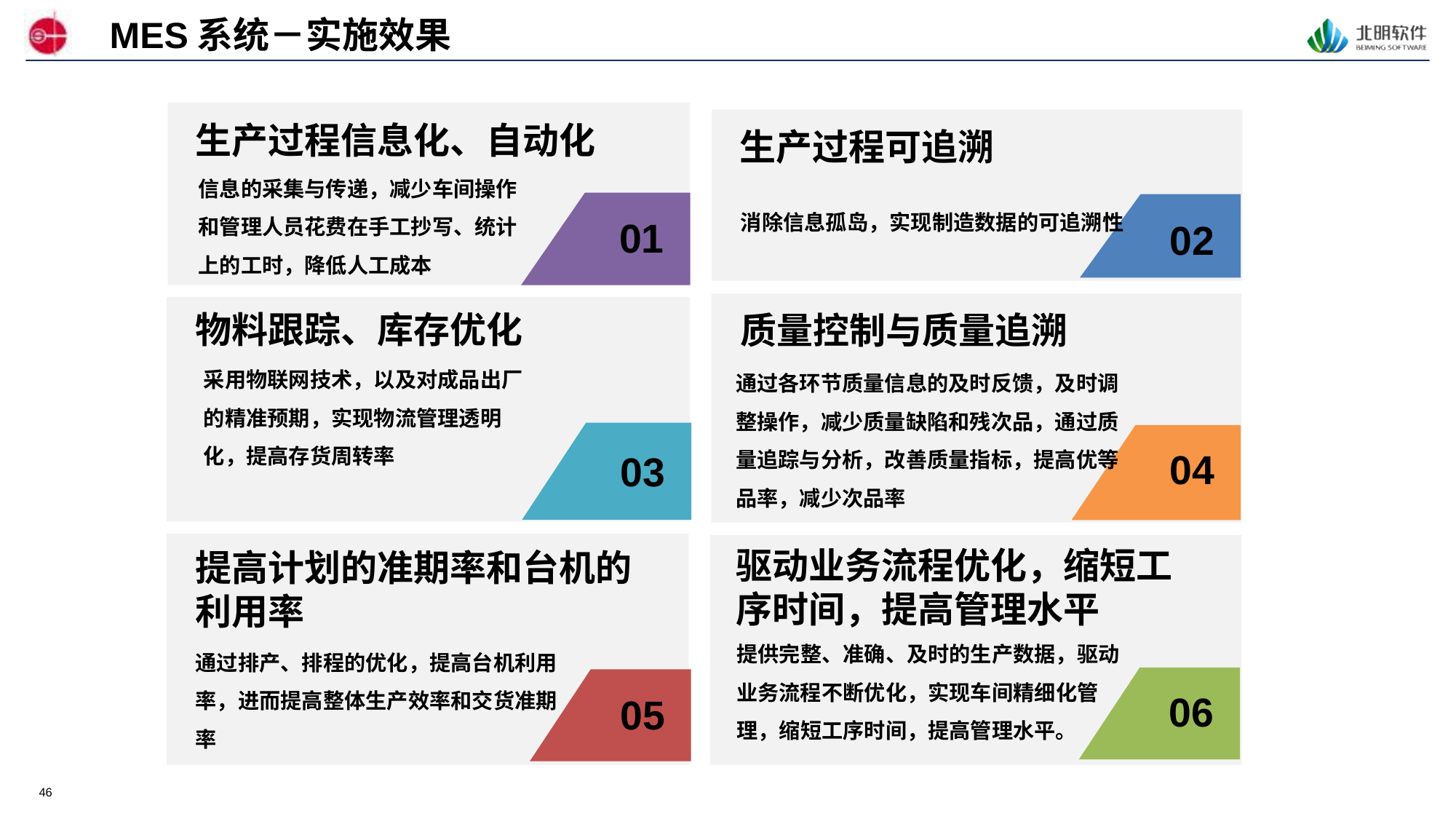

MES系统－实施效果

生产过程信息化、自动化
生产过程可追溯
信息的采集与传递，减少车间操作和管理人员花费在手工抄写、统计上的工时，降低人工成本
消除信息孤岛，实现制造数据的可追溯性

01
02

物料跟踪、库存优化
质量控制与质量追溯
采用物联网技术，以及对成品出厂的精准预期，实现物流管理透明化，提高存货周转率
通过各环节质量信息的及时反馈，及时调整操作，减少质量缺陷和残次品，通过质量追踪与分析，改善质量指标，提高优等品率，减少次品率

04
03

驱动业务流程优化，缩短工序时间，提高管理水平
提高计划的准期率和台机的利用率
提供完整、准确、及时的生产数据，驱动业务流程不断优化，实现车间精细化管理，缩短工序时间，提高管理水平。
通过排产、排程的优化，提高台机利用率，进而提高整体生产效率和交货准期率

06
05